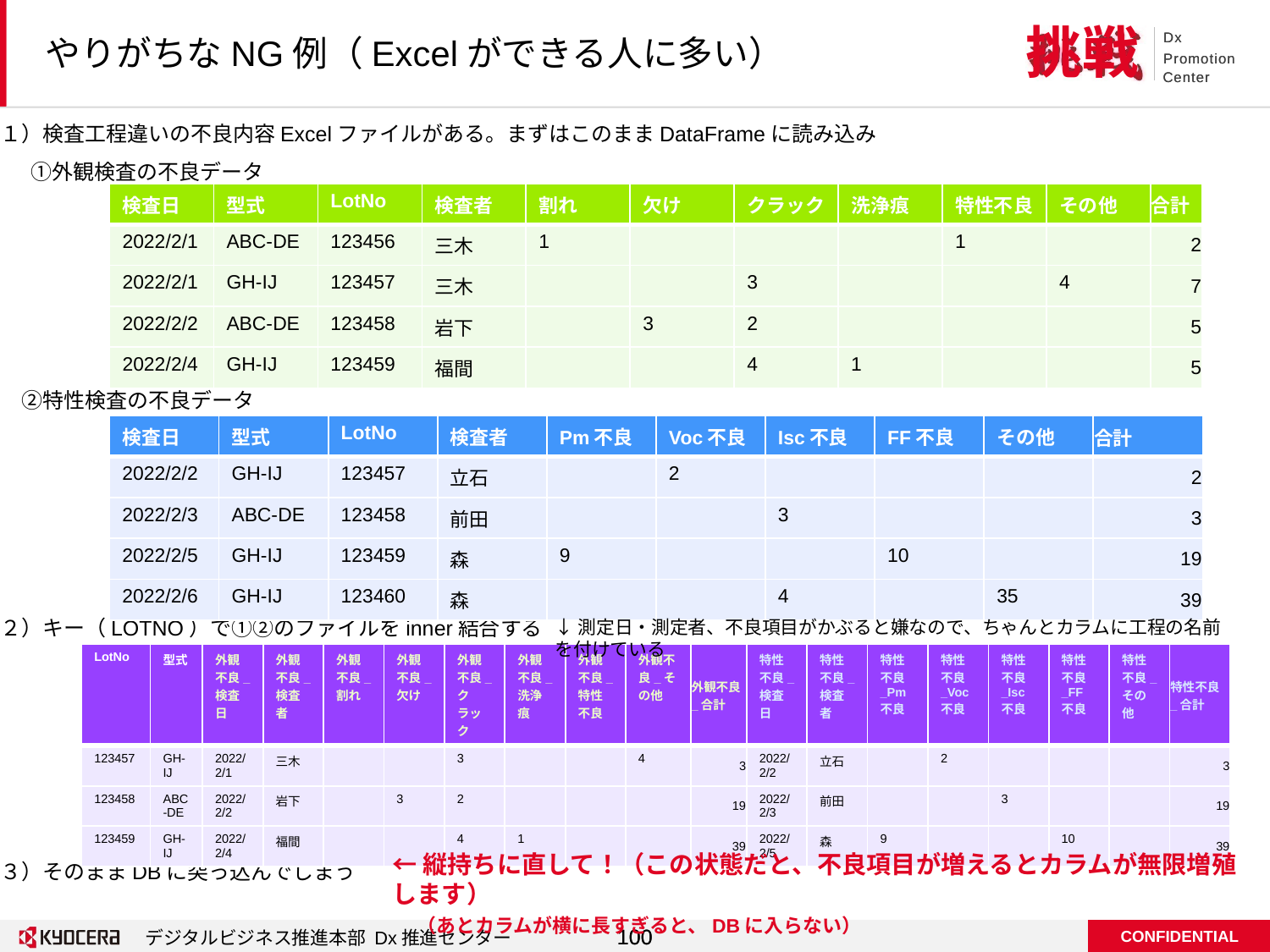

# やりがちなNG例（Excelができる人に多い）
１）検査工程違いの不良内容Excelファイルがある。まずはこのままDataFrameに読み込み
 　①外観検査の不良データ

　②特性検査の不良データ

２）キー（LOTNO）で①②のファイルをinner結合する

３）そのままDBに突っ込んでしまう
| 検査日 | 型式 | LotNo | 検査者 | 割れ | 欠け | クラック | 洗浄痕 | 特性不良 | その他 | 合計 |
| --- | --- | --- | --- | --- | --- | --- | --- | --- | --- | --- |
| 2022/2/1 | ABC-DE | 123456 | 三木 | 1 |  |  |  | 1 |  | 2 |
| 2022/2/1 | GH-IJ | 123457 | 三木 |  |  | 3 |  |  | 4 | 7 |
| 2022/2/2 | ABC-DE | 123458 | 岩下 |  | 3 | 2 |  |  |  | 5 |
| 2022/2/4 | GH-IJ | 123459 | 福間 |  |  | 4 | 1 |  |  | 5 |
| 検査日 | 型式 | LotNo | 検査者 | Pm不良 | Voc不良 | Isc不良 | FF不良 | その他 | 合計 |
| --- | --- | --- | --- | --- | --- | --- | --- | --- | --- |
| 2022/2/2 | GH-IJ | 123457 | 立石 |  | 2 |  |  |  | 2 |
| 2022/2/3 | ABC-DE | 123458 | 前田 |  |  | 3 |  |  | 3 |
| 2022/2/5 | GH-IJ | 123459 | 森 | 9 |  |  | 10 |  | 19 |
| 2022/2/6 | GH-IJ | 123460 | 森 |  |  | 4 |  | 35 | 39 |
↓測定日・測定者、不良項目がかぶると嫌なので、ちゃんとカラムに工程の名前を付けている
| LotNo | 型式 | 外観不良\_検査日 | 外観不良\_検査者 | 外観不良\_割れ | 外観不良\_欠け | 外観不良\_クラック | 外観不良\_洗浄痕 | 外観不良\_特性不良 | 外観不良\_その他 | 外観不良\_合計 | 特性不良\_検査日 | 特性不良\_検査者 | 特性不良\_Pm不良 | 特性不良\_Voc不良 | 特性不良\_Isc不良 | 特性不良\_FF不良 | 特性不良\_その他 | 特性不良\_合計 |
| --- | --- | --- | --- | --- | --- | --- | --- | --- | --- | --- | --- | --- | --- | --- | --- | --- | --- | --- |
| 123457 | GH-IJ | 2022/2/1 | 三木 |  |  | 3 |  |  | 4 | 3 | 2022/2/2 | 立石 |  | 2 |  |  |  | 3 |
| 123458 | ABC-DE | 2022/2/2 | 岩下 |  | 3 | 2 |  |  |  | 19 | 2022/2/3 | 前田 |  |  | 3 |  |  | 19 |
| 123459 | GH-IJ | 2022/2/4 | 福間 |  |  | 4 | 1 |  |  | 39 | 2022/2/5 | 森 | 9 |  |  | 10 |  | 39 |
←縦持ちに直して！（この状態だと、不良項目が増えるとカラムが無限増殖します）
　（あとカラムが横に長すぎると、DBに入らない）